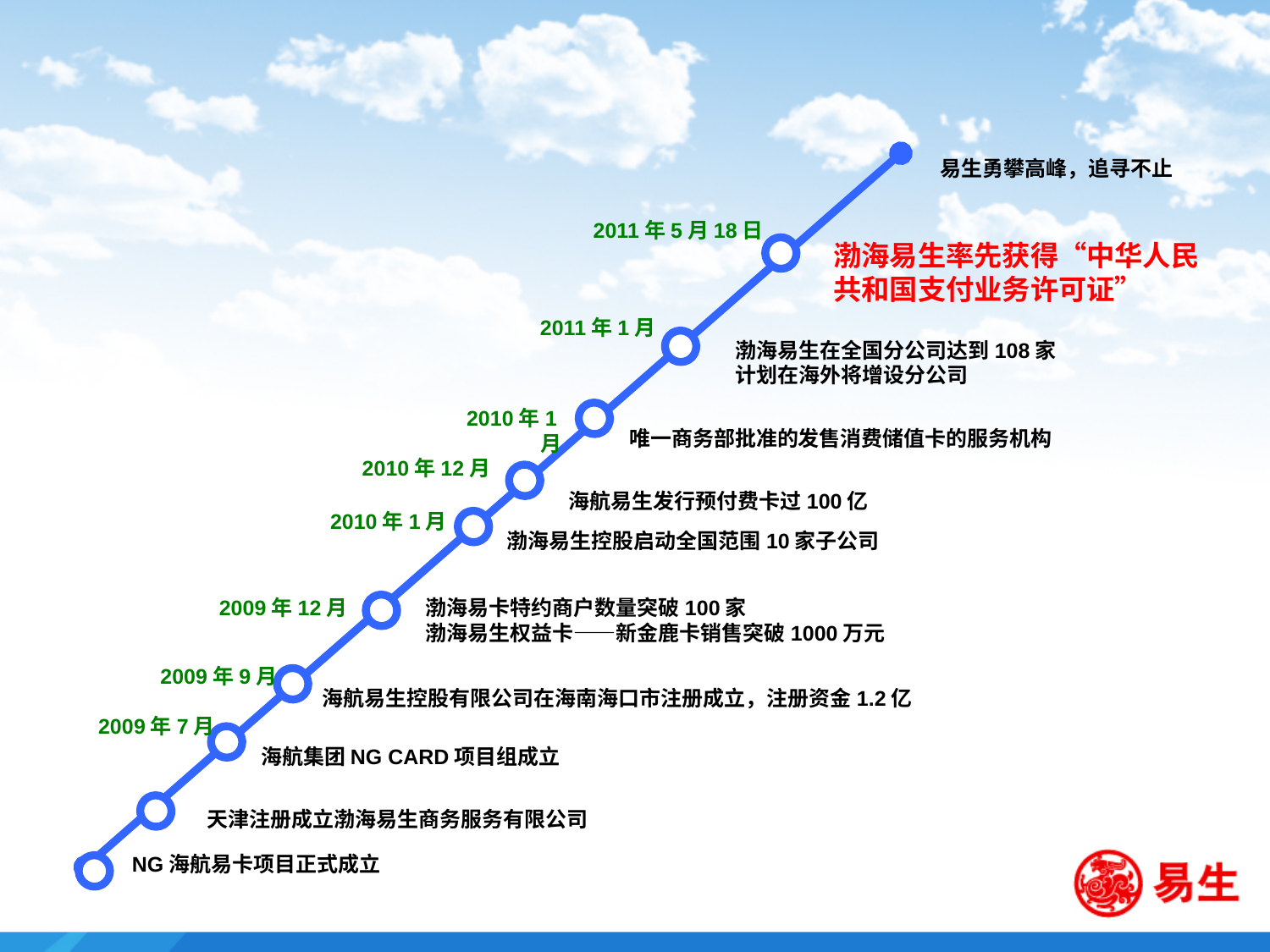

易生勇攀高峰，追寻不止

2011年5月18日
渤海易生率先获得“中华人民共和国支付业务许可证”

2011年1月

渤海易生在全国分公司达到108家
计划在海外将增设分公司
2010年1月

唯一商务部批准的发售消费储值卡的服务机构
2010年12月

海航易生发行预付费卡过100亿
2010年1月

渤海易生控股启动全国范围10家子公司
2009年12月

渤海易卡特约商户数量突破100家
渤海易生权益卡——新金鹿卡销售突破1000万元
2009年9月

海航易生控股有限公司在海南海口市注册成立，注册资金1.2亿
2009年7月

海航集团NG CARD项目组成立

天津注册成立渤海易生商务服务有限公司
NG海航易卡项目正式成立